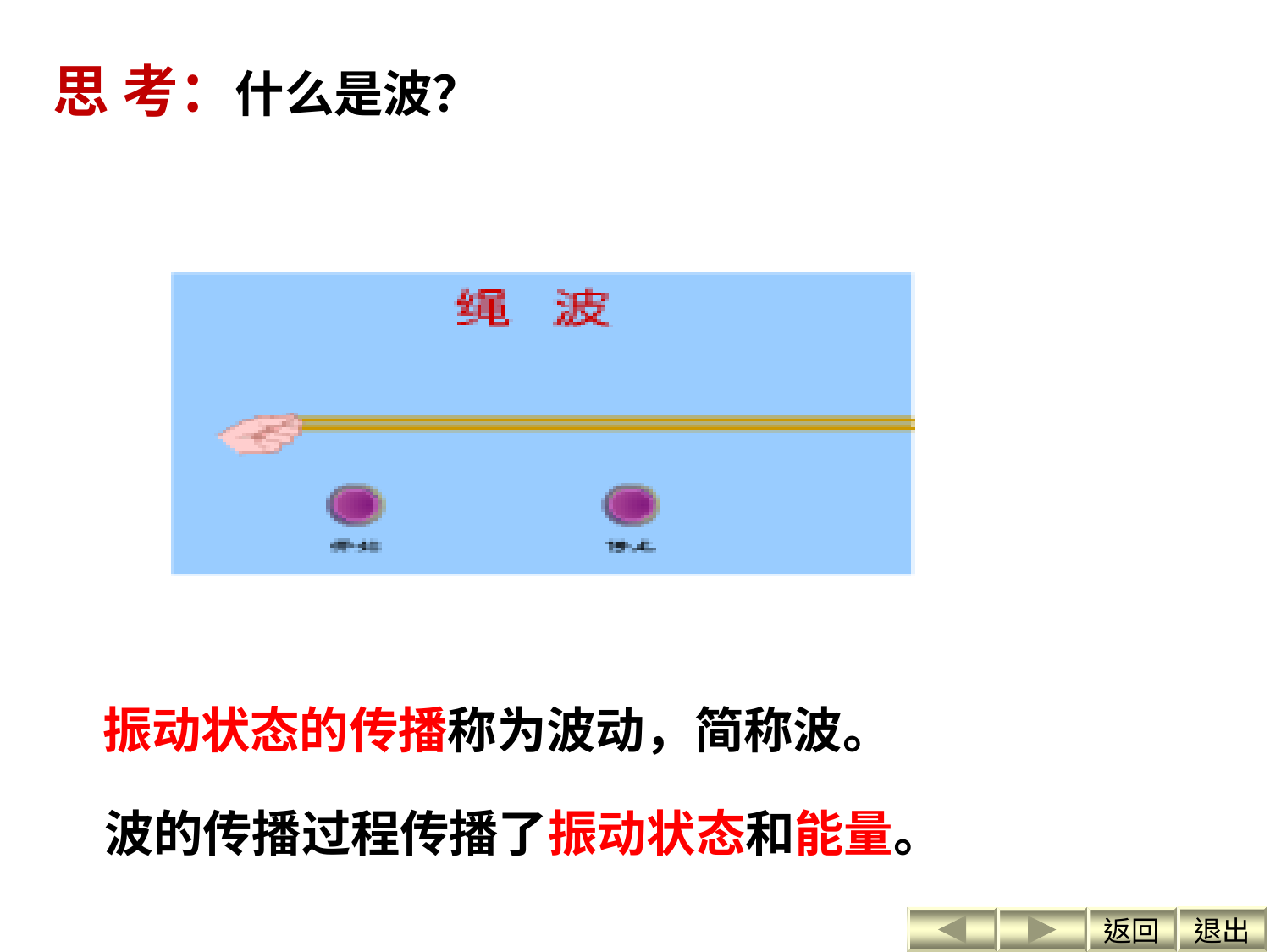

思 考：什么是波？
振动状态的传播称为波动，简称波。
波的传播过程传播了振动状态和能量。